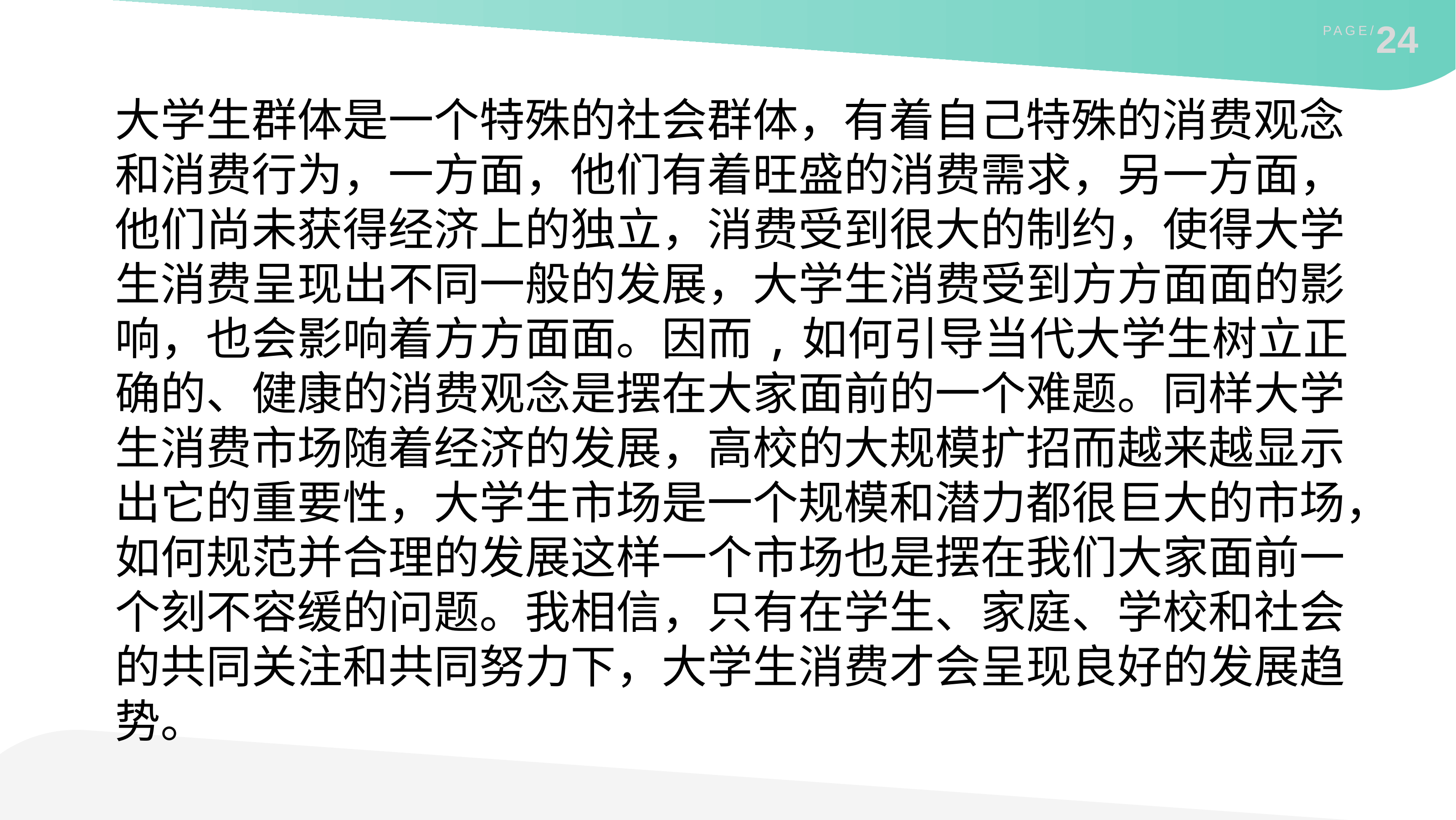

大学生群体是一个特殊的社会群体，有着自己特殊的消费观念和消费行为，一方面，他们有着旺盛的消费需求，另一方面，他们尚未获得经济上的独立，消费受到很大的制约，使得大学生消费呈现出不同一般的发展，大学生消费受到方方面面的影响，也会影响着方方面面。因而,如何引导当代大学生树立正确的、健康的消费观念是摆在大家面前的一个难题。同样大学生消费市场随着经济的发展，高校的大规模扩招而越来越显示出它的重要性，大学生市场是一个规模和潜力都很巨大的市场，如何规范并合理的发展这样一个市场也是摆在我们大家面前一个刻不容缓的问题。我相信，只有在学生、家庭、学校和社会的共同关注和共同努力下，大学生消费才会呈现良好的发展趋势。